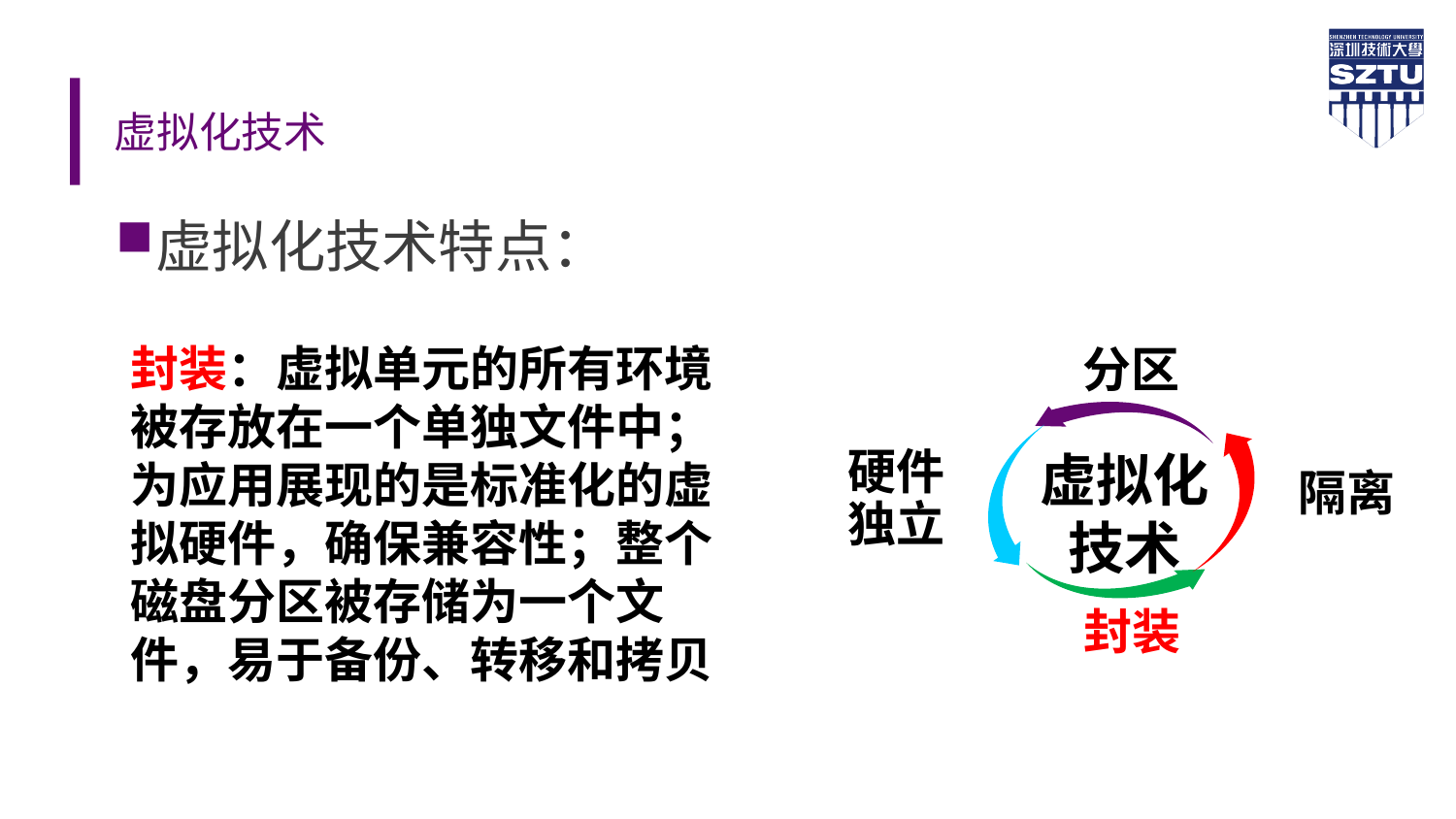

# 虚拟化技术
虚拟化技术特点：

分区
封装：虚拟单元的所有环境被存放在一个单独文件中；为应用展现的是标准化的虚拟硬件，确保兼容性；整个磁盘分区被存储为一个文件，易于备份、转移和拷贝

虚拟化
技术
硬件独立

隔离

封装